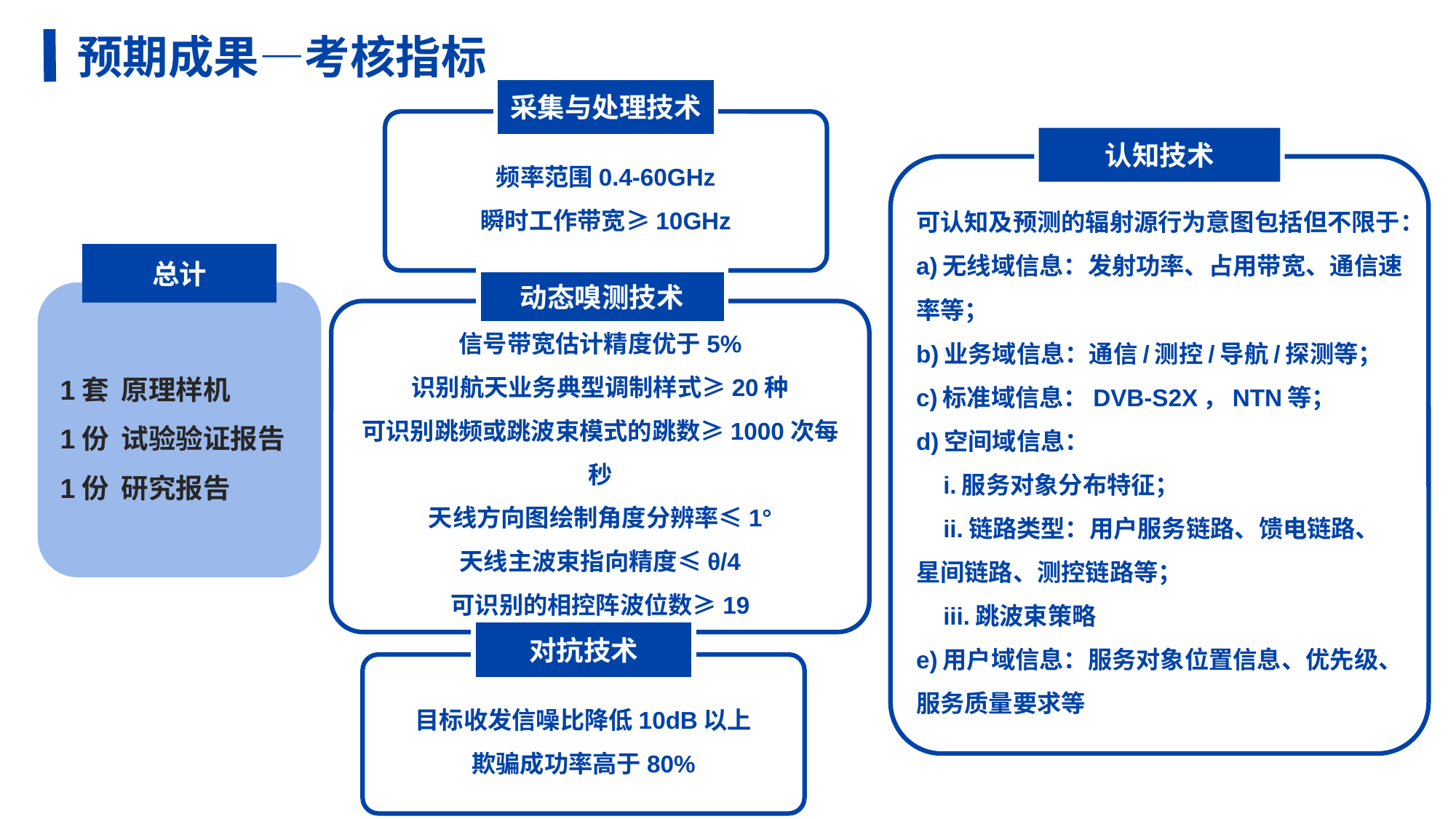

预期成果—考核指标
采集与处理技术
频率范围0.4-60GHz
瞬时工作带宽≥10GHz
认知技术
可认知及预测的辐射源行为意图包括但不限于：
a)无线域信息：发射功率、占用带宽、通信速率等；
b)业务域信息：通信/测控/导航/探测等；
c)标准域信息：DVB-S2X，NTN等；
d)空间域信息：
    i.服务对象分布特征；
    ii.链路类型：用户服务链路、馈电链路、星间链路、测控链路等；
    iii.跳波束策略
e)用户域信息：服务对象位置信息、优先级、服务质量要求等
总计
动态嗅测技术
信号带宽估计精度优于5%
识别航天业务典型调制样式≥20种
可识别跳频或跳波束模式的跳数≥1000次每秒
天线方向图绘制角度分辨率≤1°
天线主波束指向精度≤θ/4
可识别的相控阵波位数≥19
1套  原理样机
1份  试验验证报告
1份  研究报告
对抗技术
目标收发信噪比降低10dB以上
欺骗成功率高于80%
22